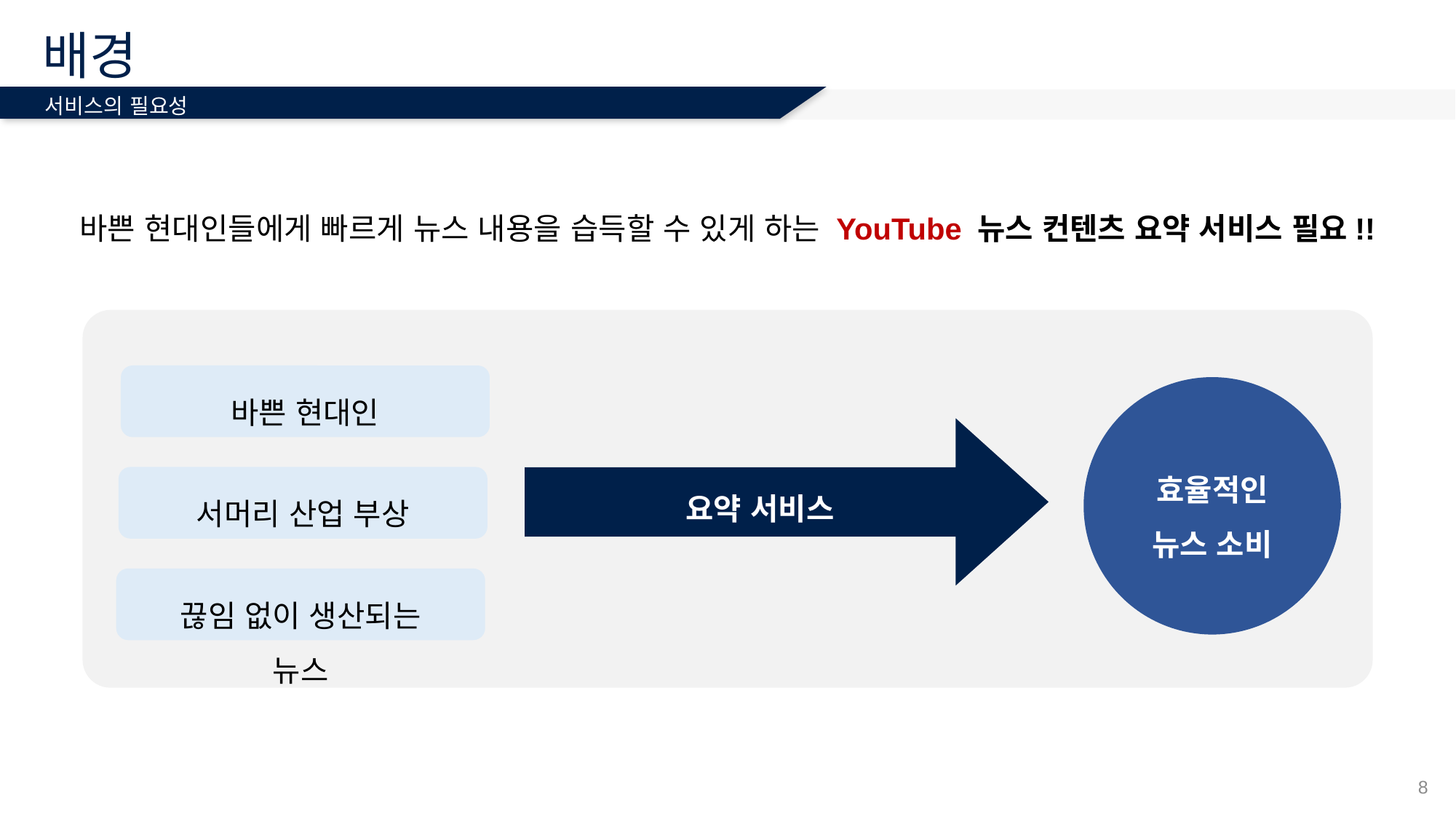

# 배경
서비스의 필요성
바쁜 현대인들에게 빠르게 뉴스 내용을 습득할 수 있게 하는 YouTube 뉴스 컨텐츠 요약 서비스 필요!!

바쁜 현대인

효율적인
뉴스 소비
요약 서비스

서머리 산업 부상

끊임 없이 생산되는 뉴스
8